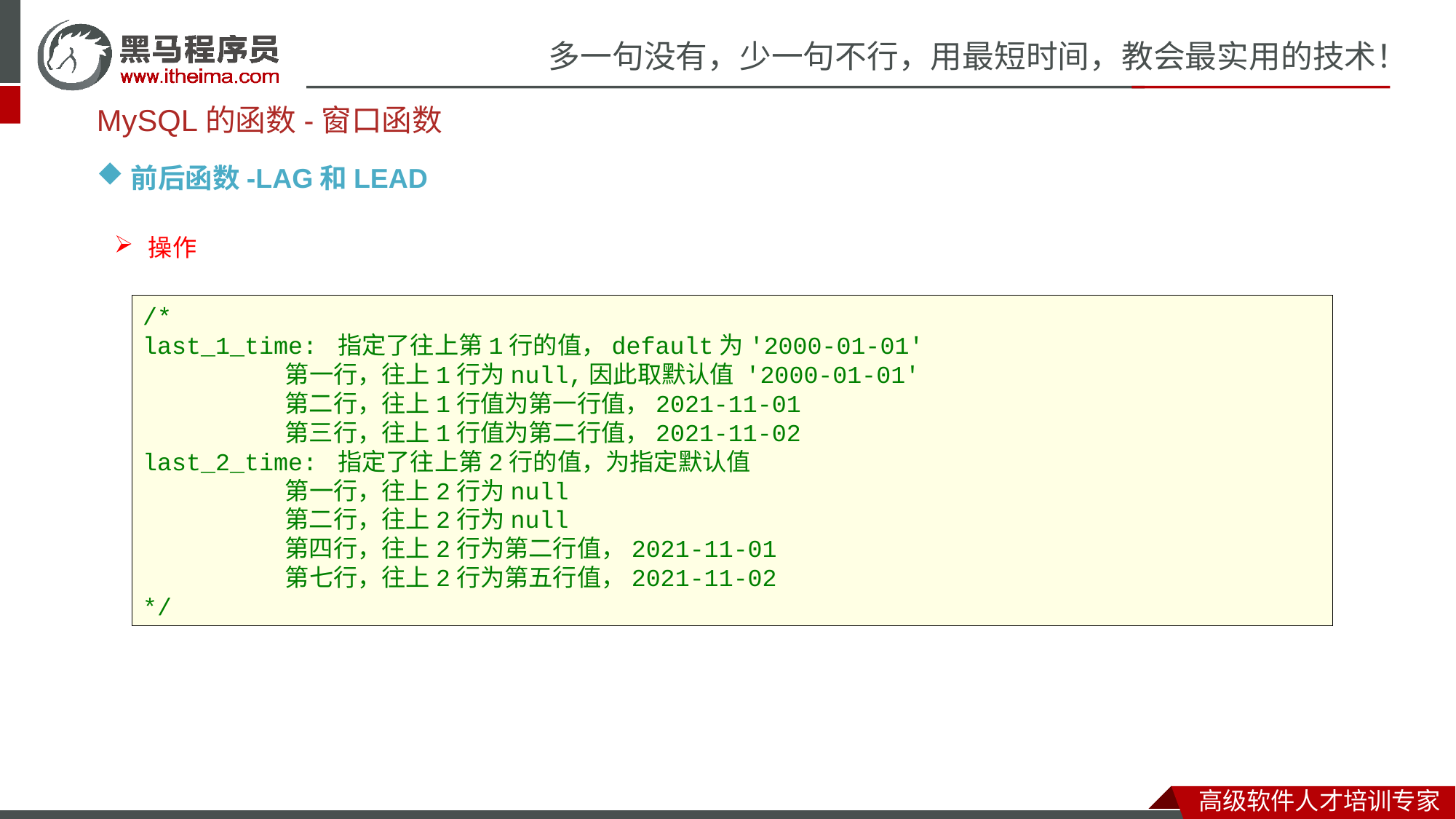

MySQL的函数-窗口函数
前后函数-LAG和LEAD
操作
/*
last_1_time: 指定了往上第1行的值，default为'2000-01-01'
                         第一行，往上1行为null,因此取默认值 '2000-01-01'
                         第二行，往上1行值为第一行值，2021-11-01
                         第三行，往上1行值为第二行值，2021-11-02
last_2_time: 指定了往上第2行的值，为指定默认值
                         第一行，往上2行为null
                         第二行，往上2行为null
                         第四行，往上2行为第二行值，2021-11-01
                         第七行，往上2行为第五行值，2021-11-02
*/